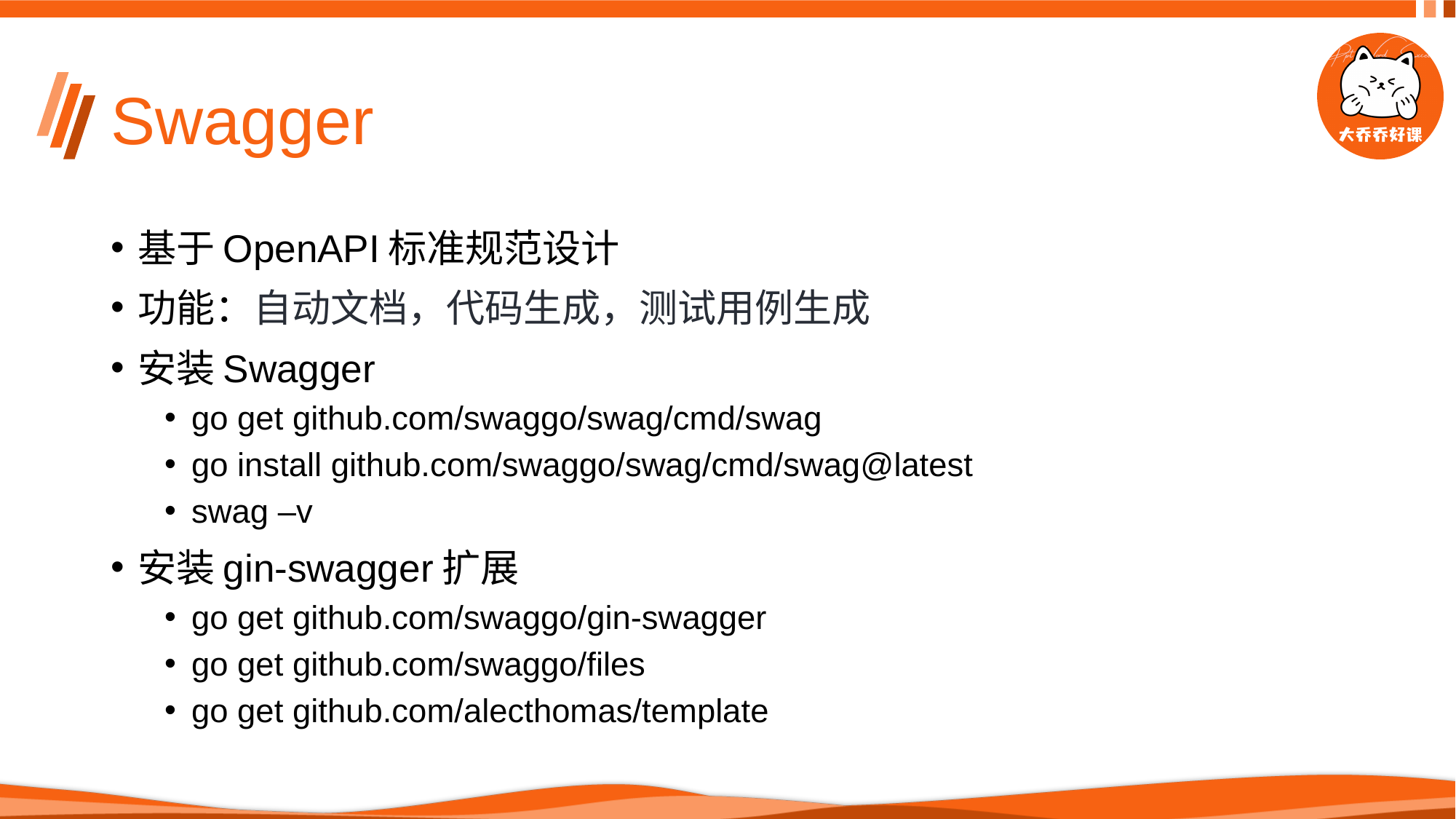

# Swagger
基于OpenAPI标准规范设计
功能：自动文档，代码生成，测试用例生成
安装Swagger
go get github.com/swaggo/swag/cmd/swag
go install github.com/swaggo/swag/cmd/swag@latest
swag –v
安装gin-swagger扩展
go get github.com/swaggo/gin-swagger
go get github.com/swaggo/files
go get github.com/alecthomas/template